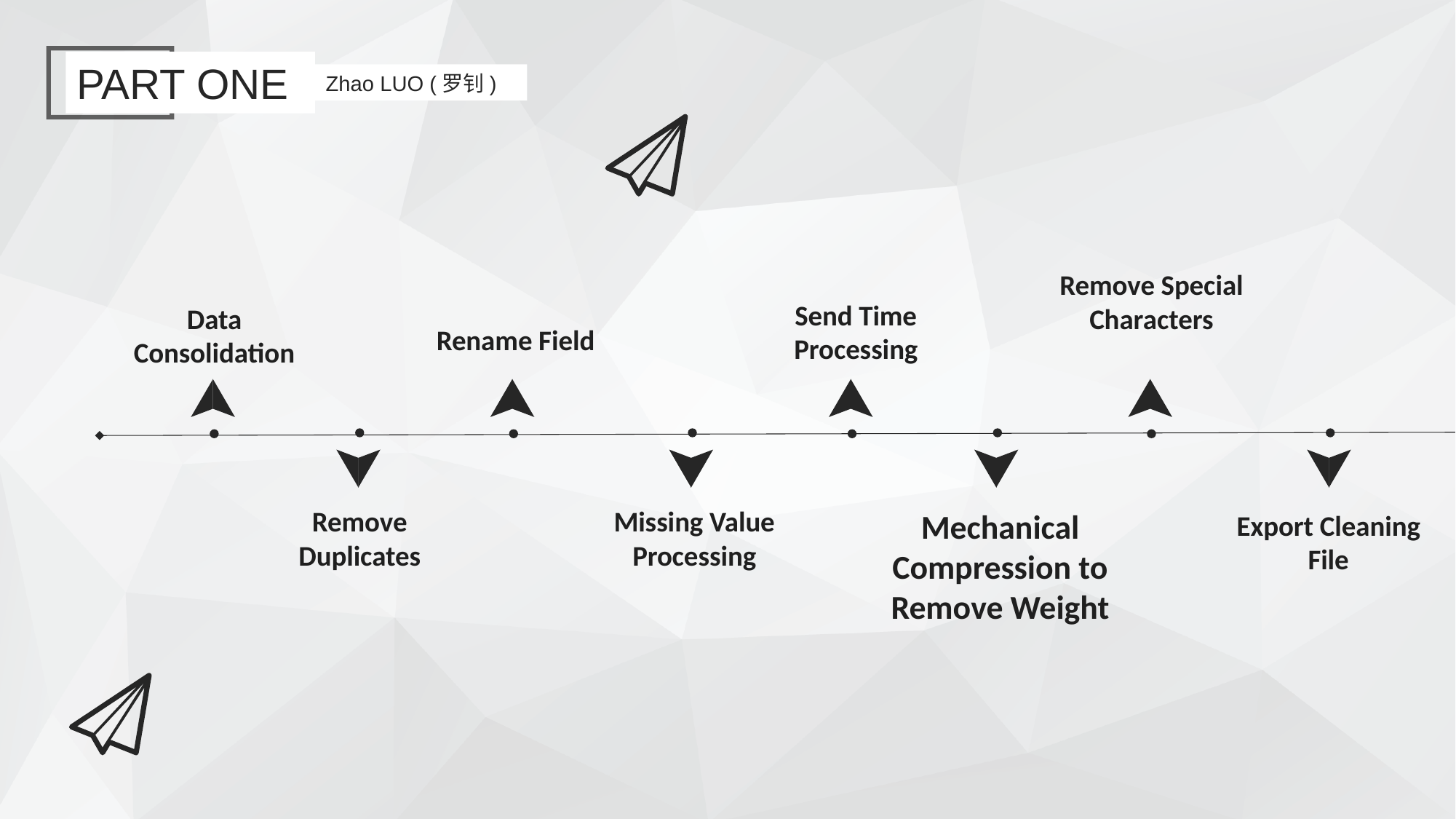

PART ONE
Zhao LUO (罗钊)

Remove Special Characters
Send Time Processing
Data Consolidation
Rename Field

Remove Duplicates
Missing Value Processing
Mechanical Compression to Remove Weight
Export Cleaning File